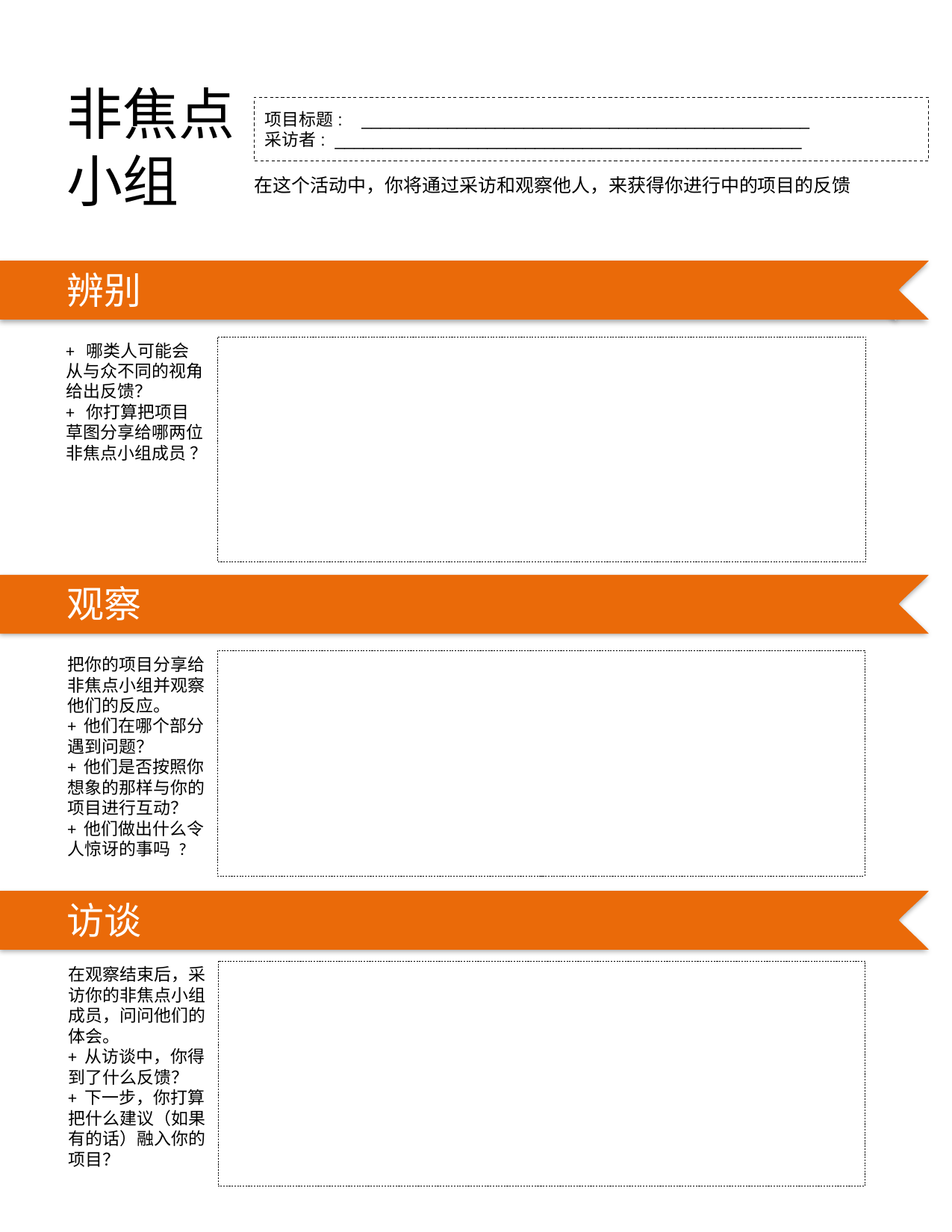

非焦点小组
项目标题:    _______________________________________________
采访者:  _________________________________________________
在这个活动中，你将通过采访和观察他人，来获得你进行中的项目的反馈

辨别
IDENTIFY

+  哪类人可能会从与众不同的视角给出反馈？
+  你打算把项目草图分享给哪两位非焦点小组成员 ？

观察
把你的项目分享给非焦点小组并观察他们的反应。
+ 他们在哪个部分遇到问题？
+ 他们是否按照你想象的那样与你的项目进行互动？
+ 他们做出什么令人惊讶的事吗 ?

访谈
SKILLS IN SCRATCH
在观察结束后，采访你的非焦点小组成员，问问他们的体会。
+ 从访谈中，你得到了什么反馈？
+ 下一步，你打算把什么建议（如果有的话）融入你的项目？